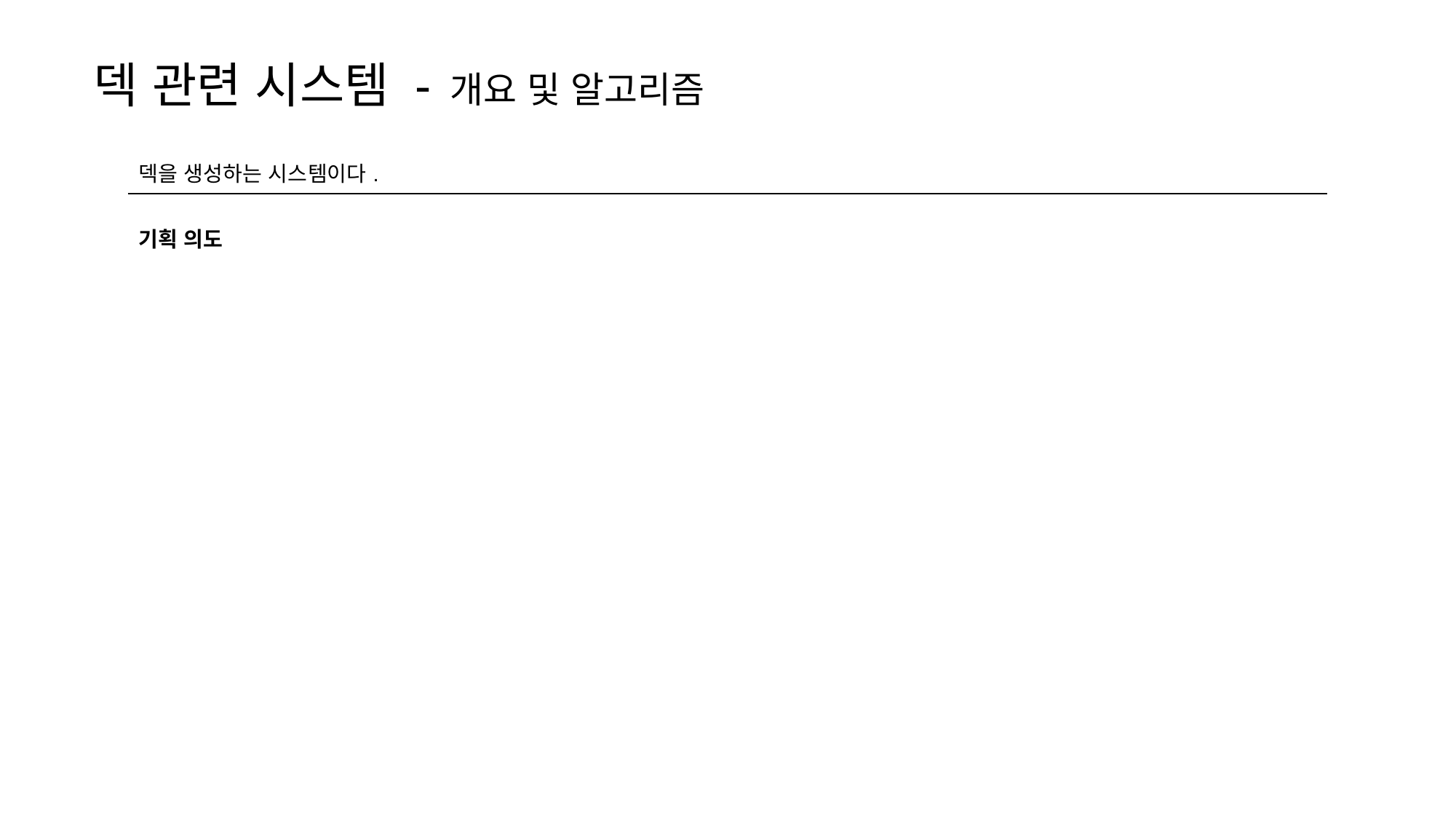

덱 관련 시스템 - 개요 및 알고리즘
| 덱을 생성하는 시스템이다. |
| --- |
| 기획 의도 |
|  |